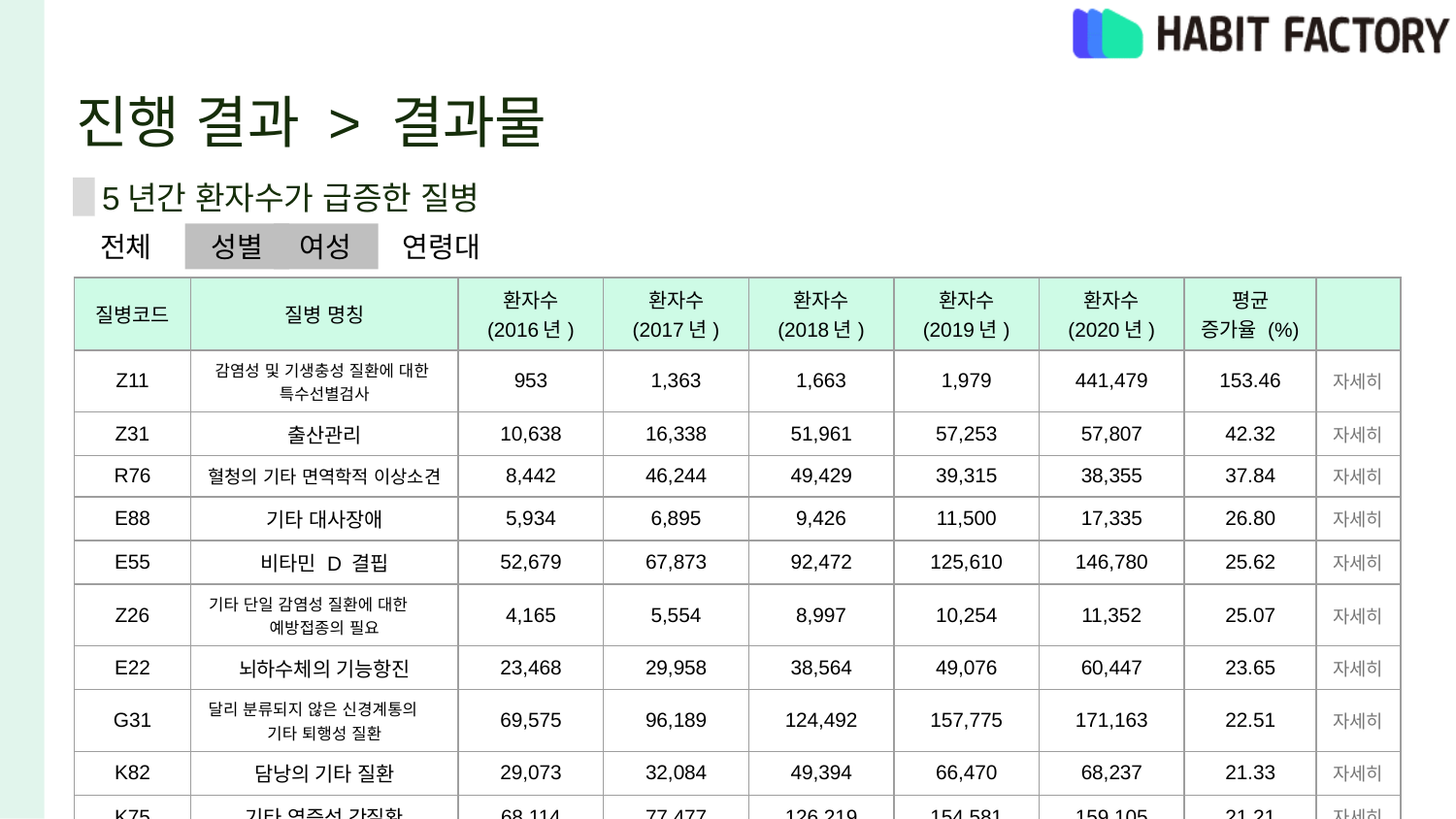

# 진행 결과 > 결과물
(    1)

5년간 환자수가 급증한 질병

전체
연령대
성별
여성
| 질병코드 | 질병 명칭 | 환자수 (2016년) | 환자수 (2017년) | 환자수 (2018년) | 환자수 (2019년) | 환자수 (2020년) | 평균 증가율 (%) |  |
| --- | --- | --- | --- | --- | --- | --- | --- | --- |
| Z11 | 감염성 및 기생충성 질환에 대한 특수선별검사 | 953 | 1,363 | 1,663 | 1,979 | 441,479 | 153.46 | 자세히 |
| Z31 | 출산관리 | 10,638 | 16,338 | 51,961 | 57,253 | 57,807 | 42.32 | 자세히 |
| R76 | 혈청의 기타 면역학적 이상소견 | 8,442 | 46,244 | 49,429 | 39,315 | 38,355 | 37.84 | 자세히 |
| E88 | 기타 대사장애 | 5,934 | 6,895 | 9,426 | 11,500 | 17,335 | 26.80 | 자세히 |
| E55 | 비타민 D 결핍 | 52,679 | 67,873 | 92,472 | 125,610 | 146,780 | 25.62 | 자세히 |
| Z26 | 기타 단일 감염성 질환에 대한 예방접종의 필요 | 4,165 | 5,554 | 8,997 | 10,254 | 11,352 | 25.07 | 자세히 |
| E22 | 뇌하수체의 기능항진 | 23,468 | 29,958 | 38,564 | 49,076 | 60,447 | 23.65 | 자세히 |
| G31 | 달리 분류되지 않은 신경계통의 기타 퇴행성 질환 | 69,575 | 96,189 | 124,492 | 157,775 | 171,163 | 22.51 | 자세히 |
| K82 | 담낭의 기타 질환 | 29,073 | 32,084 | 49,394 | 66,470 | 68,237 | 21.33 | 자세히 |
| K75 | 기타 염증성 간질환 | 68,114 | 77,477 | 126,219 | 154,581 | 159,105 | 21.21 | 자세히 |